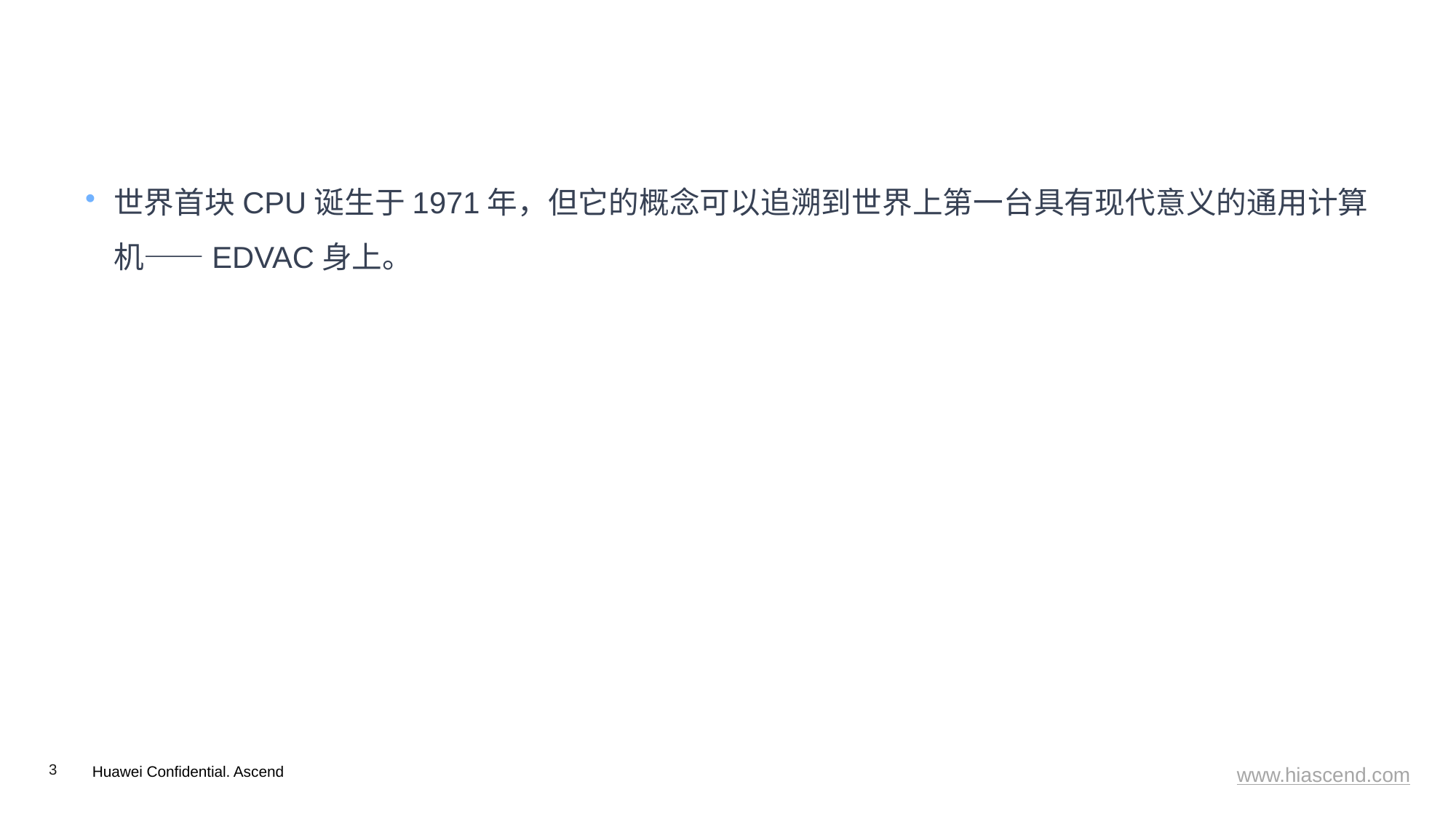

#
世界首块CPU诞生于1971年，但它的概念可以追溯到世界上第一台具有现代意义的通用计算机——EDVAC身上。